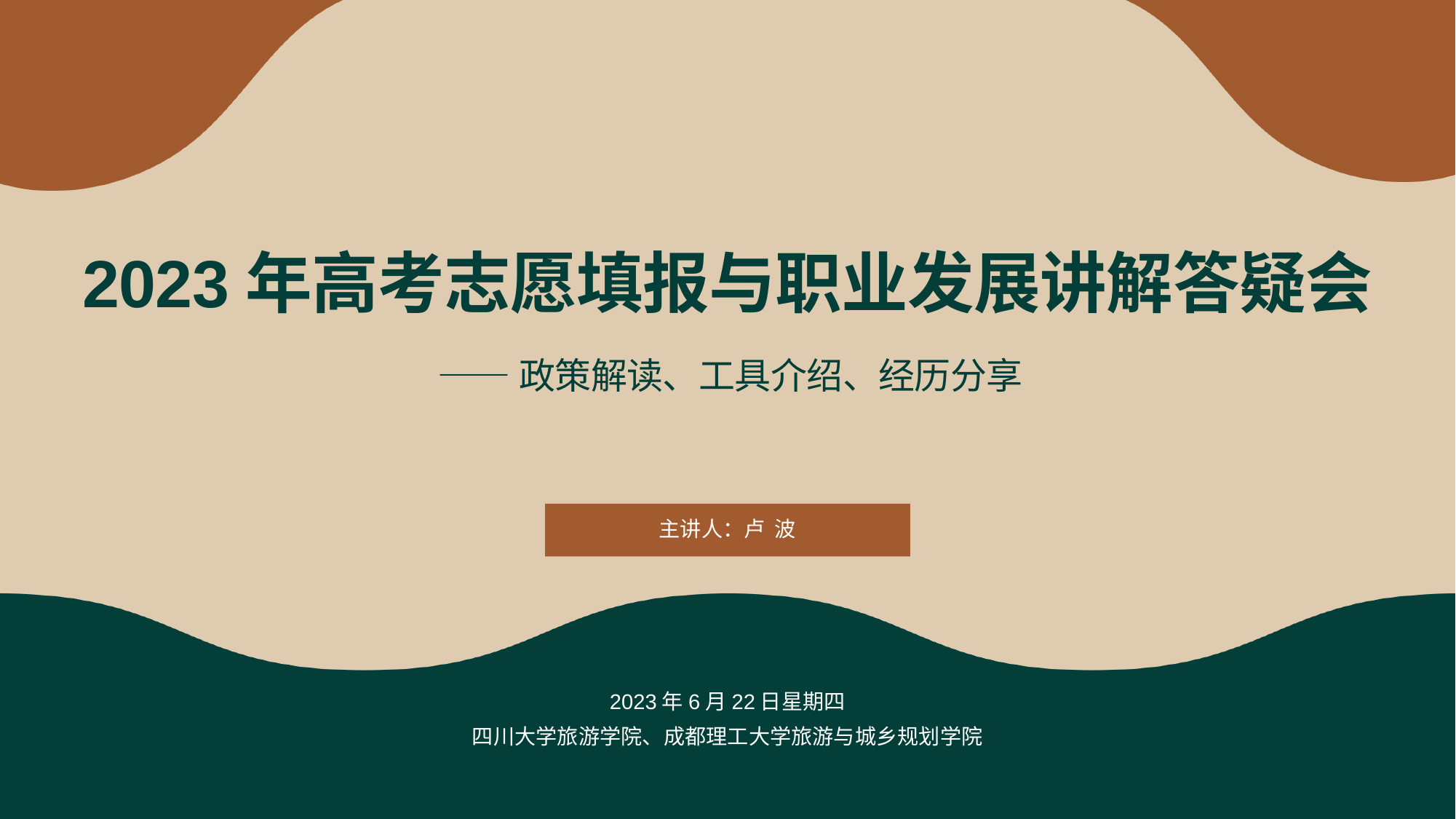

# 2023年高考志愿填报与职业发展讲解答疑会
——政策解读、工具介绍、经历分享
主讲人：卢  波
2023年6月22日星期四
四川大学旅游学院、成都理工大学旅游与城乡规划学院